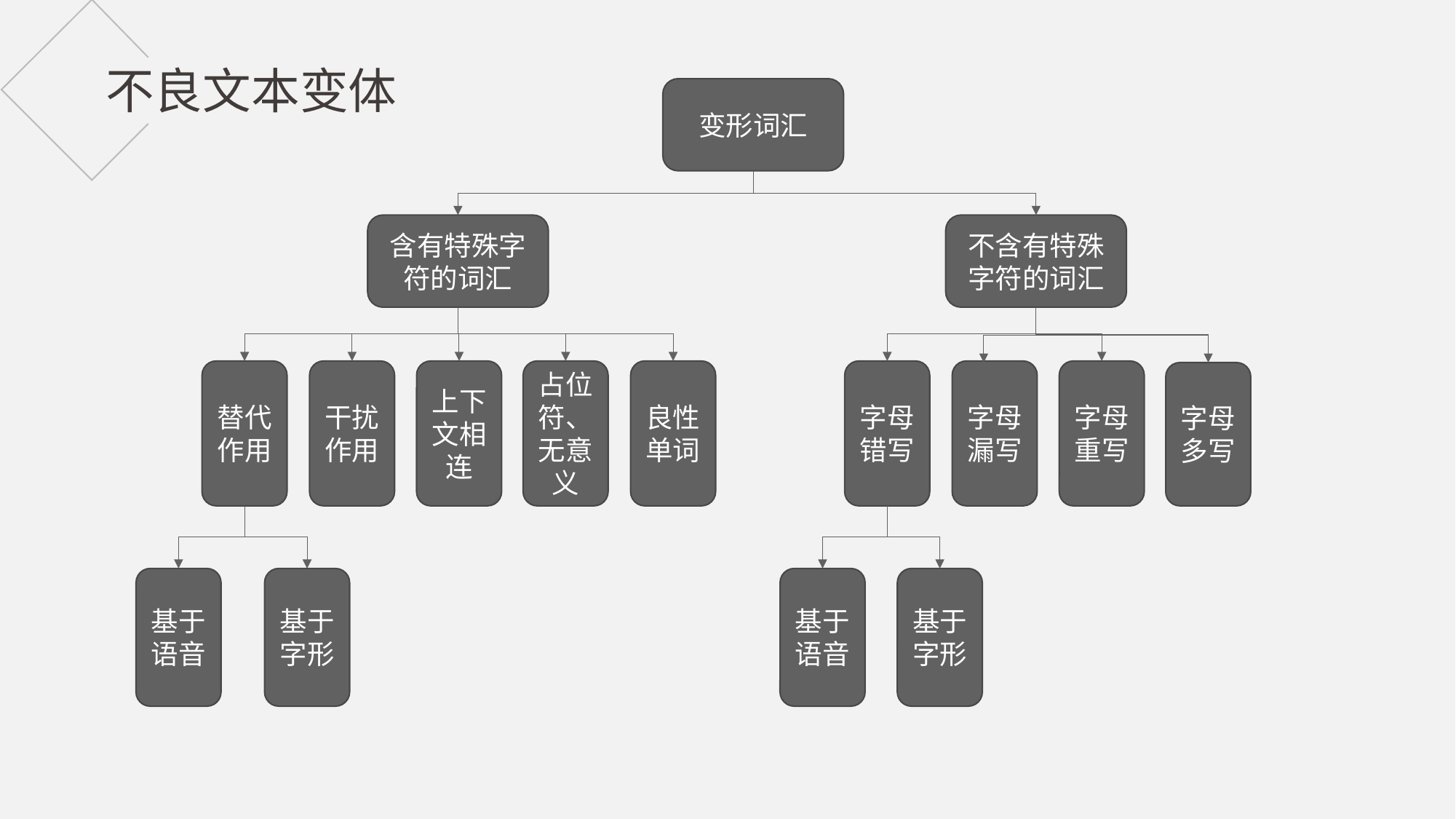

不良文本变体
变形词汇
不含有特殊字符的词汇
含有特殊字符的词汇
占位符、无意义
字母错写
字母重写
替代作用
上下文相连
良性单词
字母漏写
干扰作用
字母多写
基于字形
基于语音
基于字形
基于语音